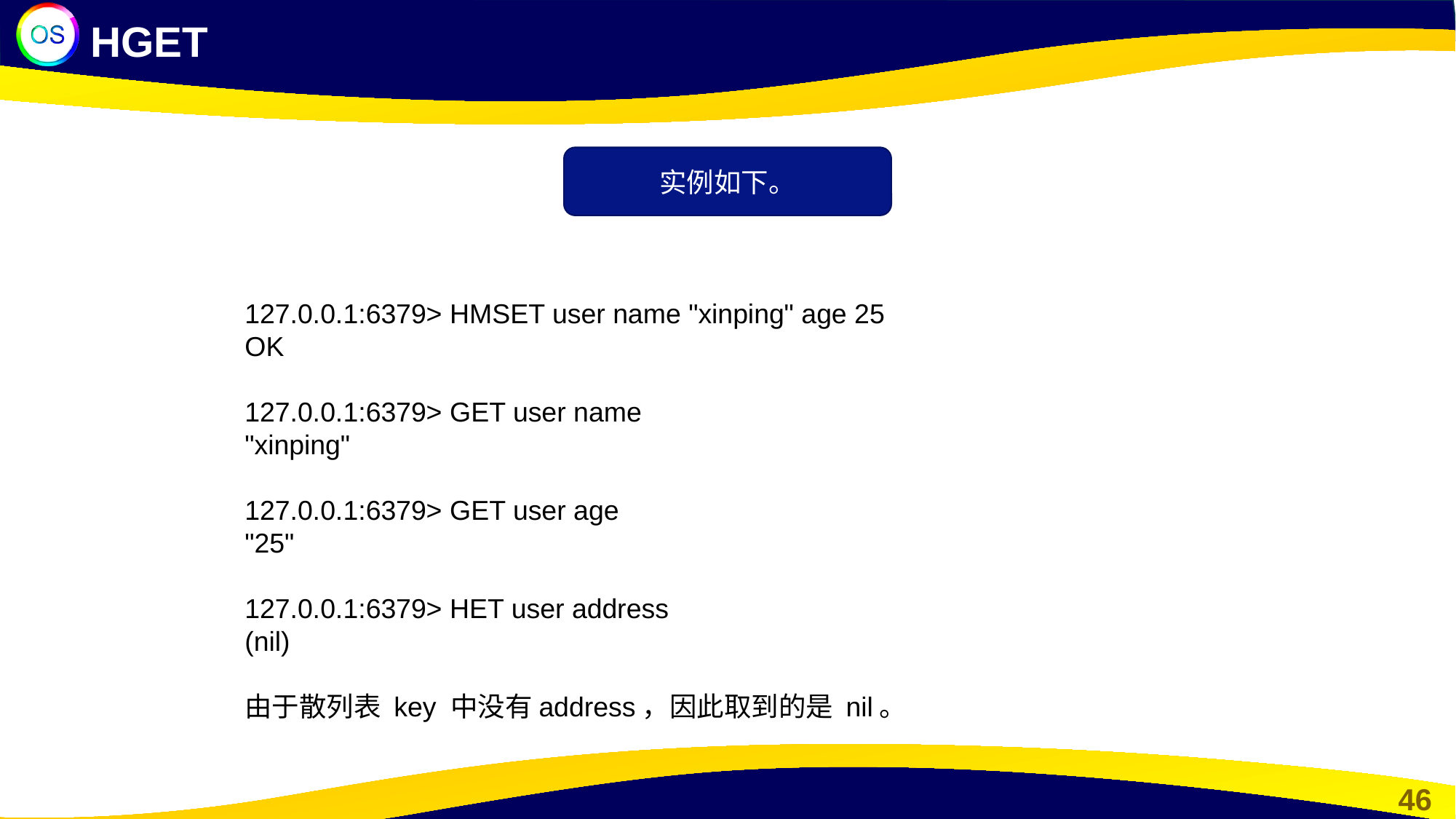

HGET
实例如下。
127.0.0.1:6379> HMSET user name "xinping" age 25
OK

127.0.0.1:6379> GET user name
"xinping"

127.0.0.1:6379> GET user age
"25"

127.0.0.1:6379> HET user address
(nil)

由于散列表 key 中没有address，因此取到的是 nil。